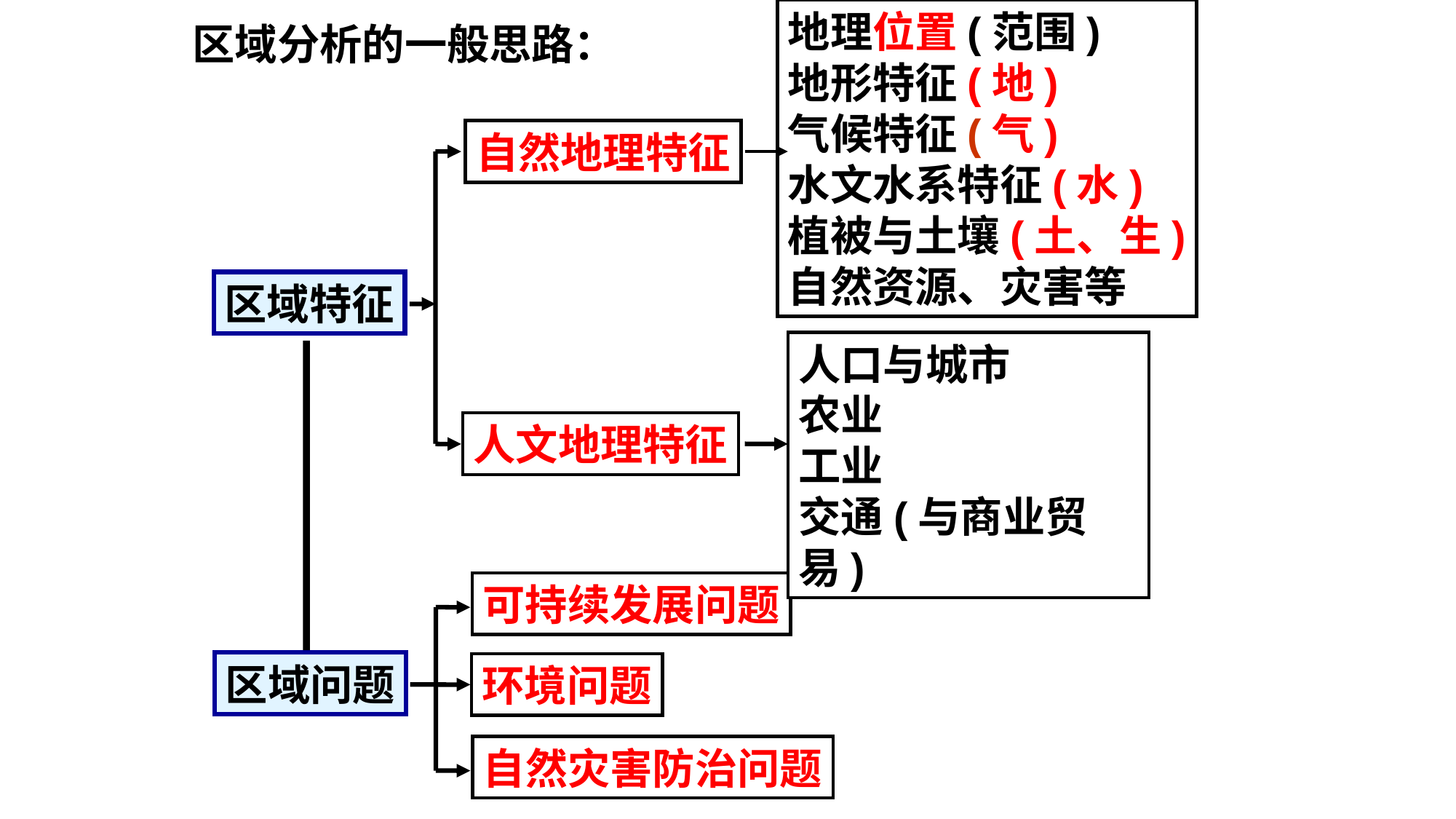

地理位置(范围)
地形特征(地)
气候特征(气)
水文水系特征(水)
植被与土壤(土、生)
自然资源、灾害等
区域分析的一般思路：
自然地理特征

区域特征

区域问题

人口与城市
农业
工业
交通(与商业贸易)
人文地理特征
可持续发展问题
环境问题
自然灾害防治问题